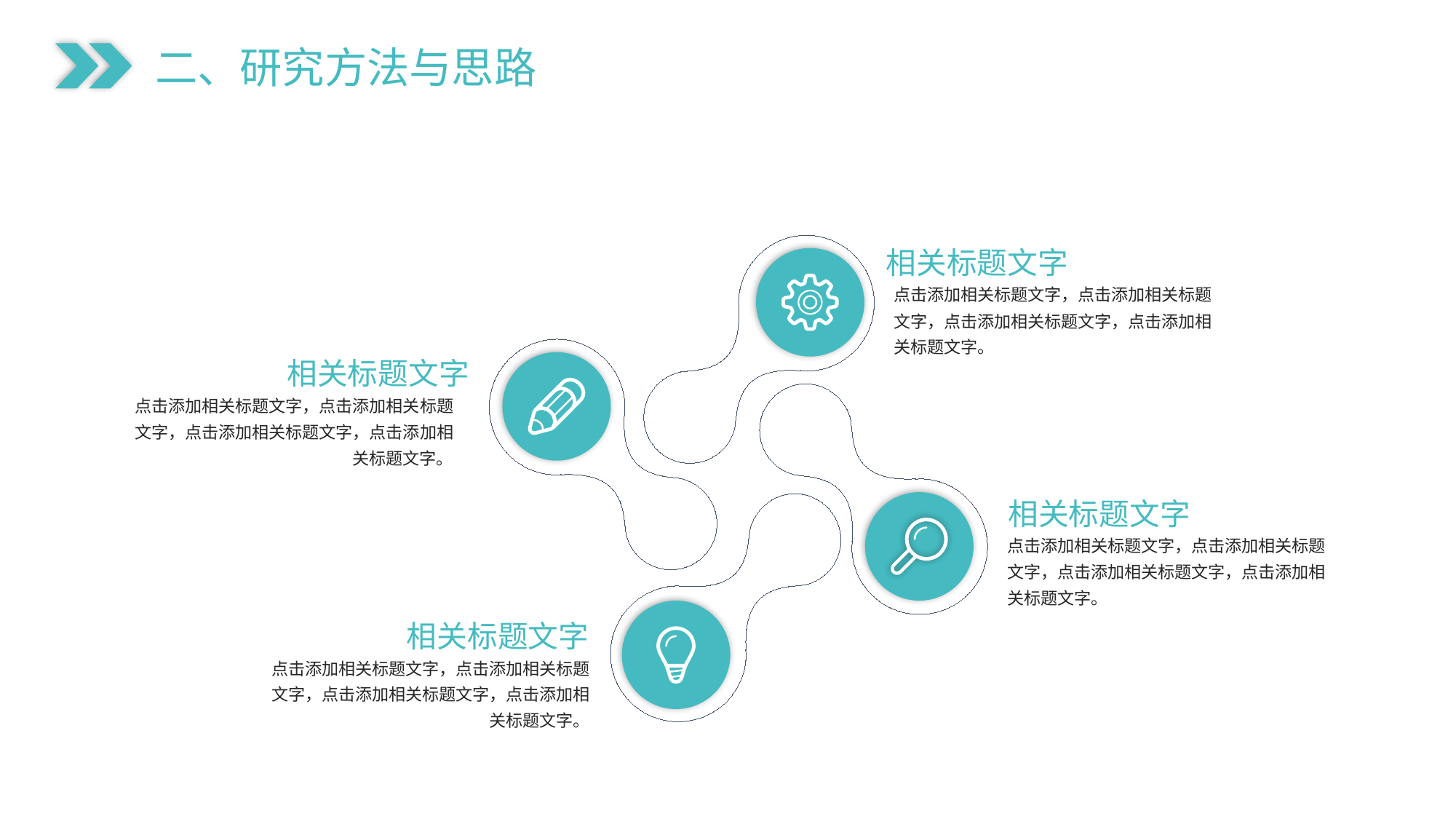

二、研究方法与思路

相关标题文字
点击添加相关标题文字，点击添加相关标题文字，点击添加相关标题文字，点击添加相关标题文字。

相关标题文字
点击添加相关标题文字，点击添加相关标题文字，点击添加相关标题文字，点击添加相关标题文字。

相关标题文字
点击添加相关标题文字，点击添加相关标题文字，点击添加相关标题文字，点击添加相关标题文字。

相关标题文字
点击添加相关标题文字，点击添加相关标题文字，点击添加相关标题文字，点击添加相关标题文字。